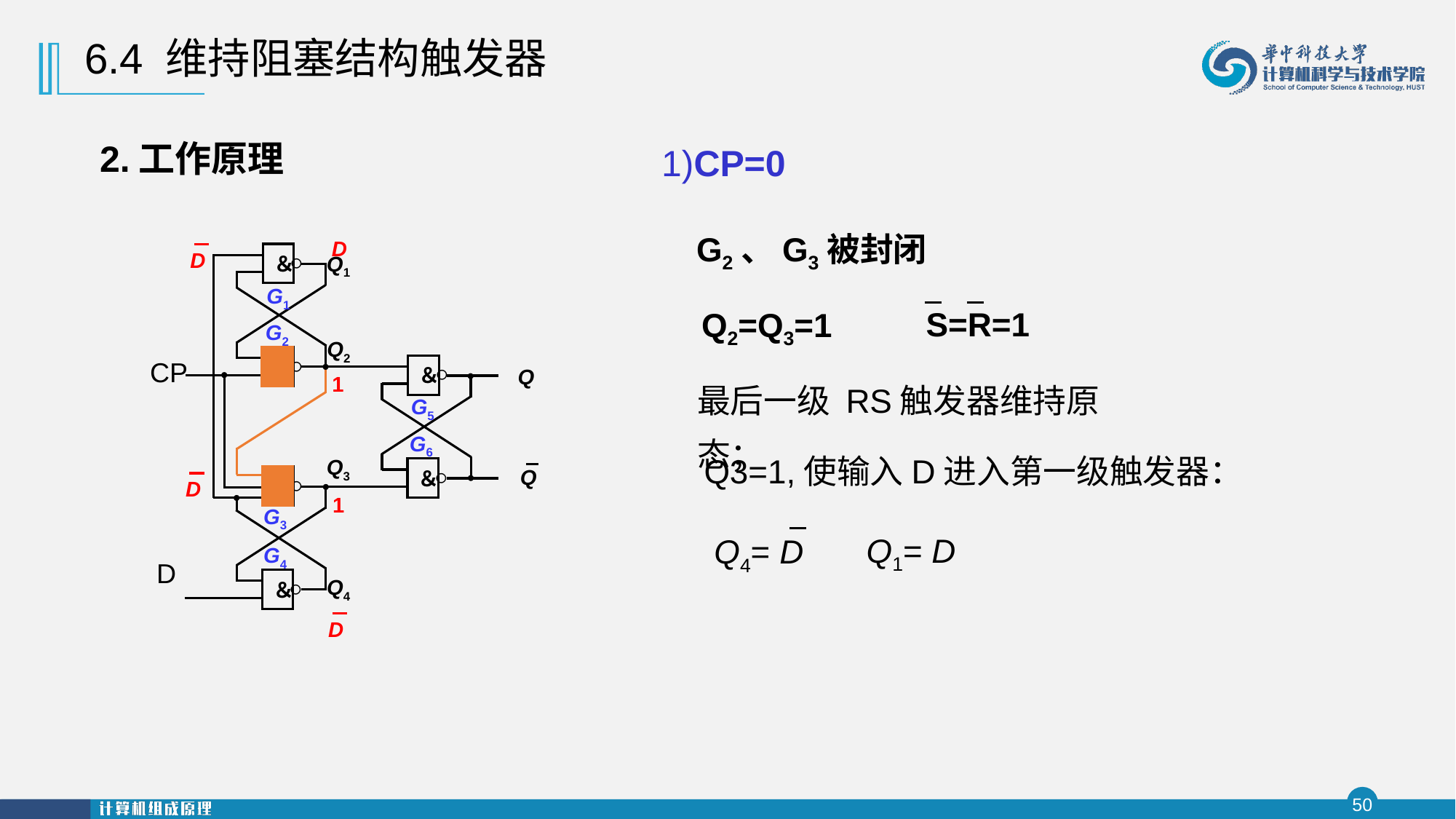

6.4 维持阻塞结构触发器
 2.工作原理
1)CP=0
D
D
D
Q1= D
Q4= D
D
G2、G3被封闭
￮
＆
￮
＆
CP
￮
＆
￮
＆

￮
＆
￮
＆

D
Q1
G1
G2
Q2
G5
G6
Q3
G3
G4
Q4
Q
Q
Q2=Q3=1
S=R=1

最后一级 RS触发器维持原态；
1
1
Q3=1,使输入D进入第一级触发器：